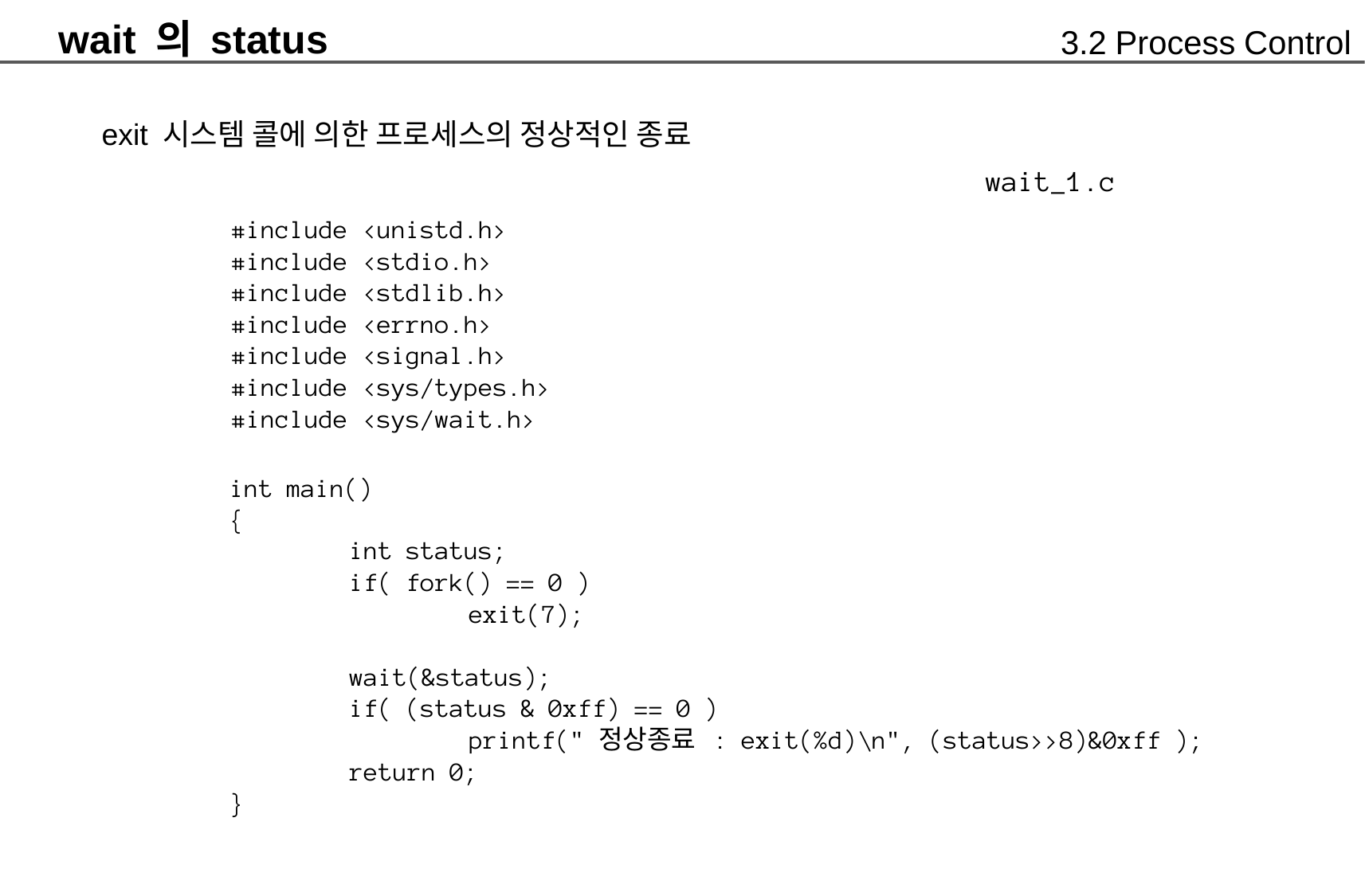

wait 의 status

	exit 시스템 콜에 의한 프로세스의 정상적인 종료
	3.2 Process Control

wait_1.c

#include
#include
#include
#include
#include
#include
#include
<unistd.h>
<stdio.h>
<stdlib.h>
<errno.h>
<signal.h>
<sys/types.h>
<sys/wait.h>
int  main()
{
	int  status;
	if(  fork()  ==  0  )
		exit(7);

	wait(&status);
	if(  (status  &  0xff)  ==  0  )
		printf(" 정상종료  :  exit(%d)\n",  (status>>8)&0xff  );
	return  0;
}